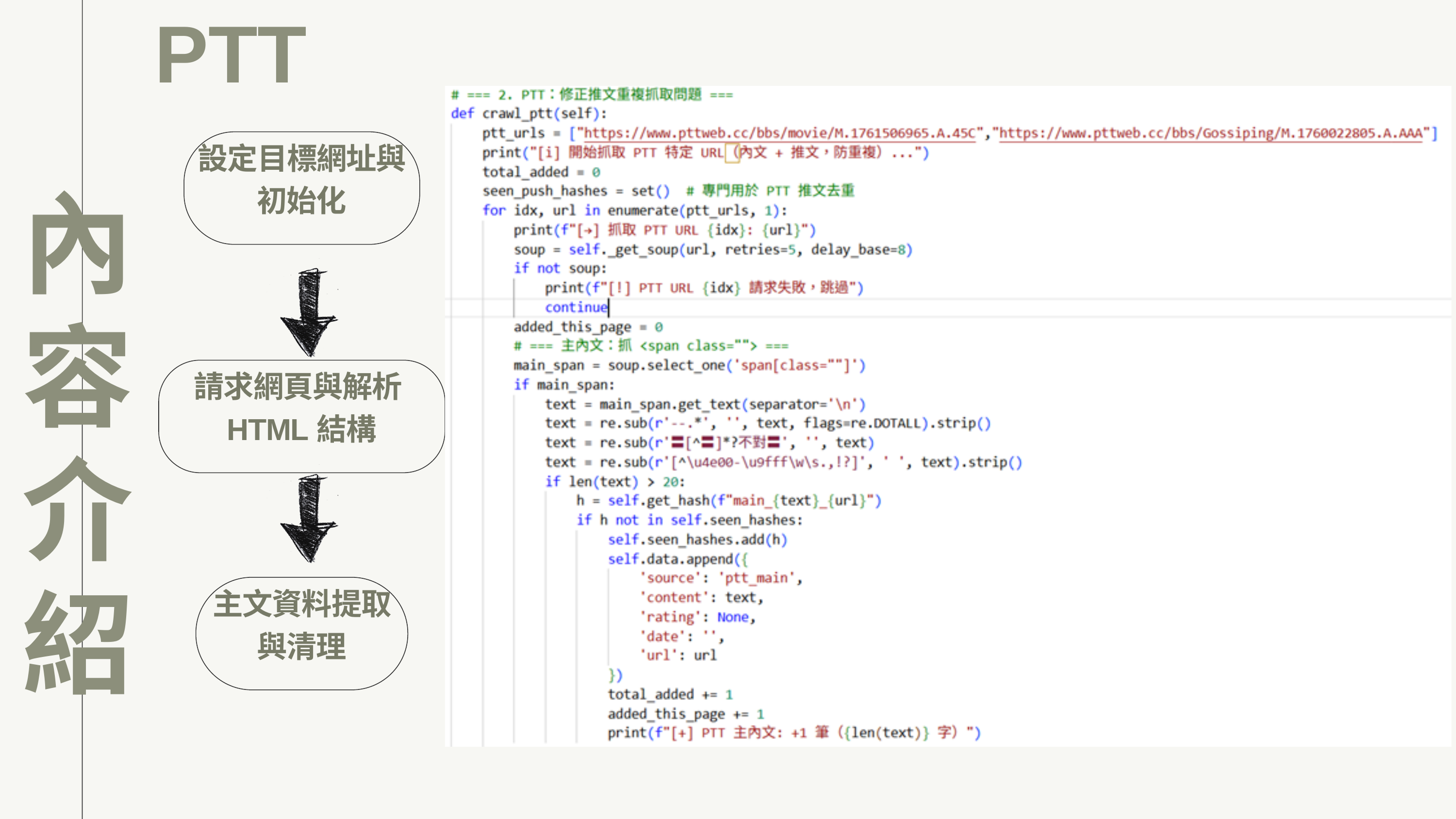

PTT
 內容介紹

設定目標網址與初始化

請求網頁與解析HTML結構

主文資料提取與清理